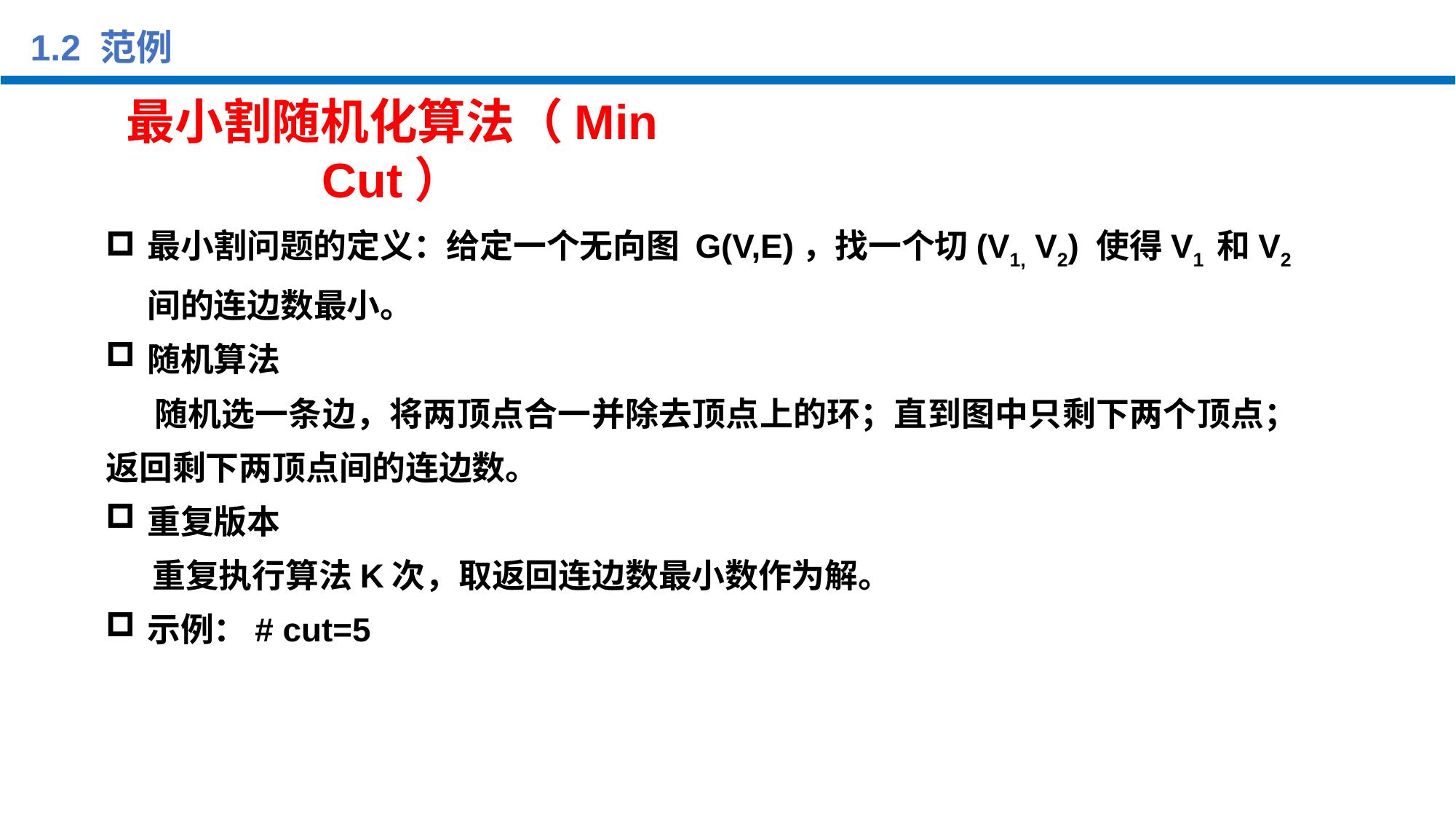

1.2 范例

最小割随机化算法（Min Cut）
最小割问题的定义：给定一个无向图 G(V,E)，找一个切(V1, V2) 使得V1 和V2间的连边数最小。
随机算法
     随机选一条边，将两顶点合一并除去顶点上的环；直到图中只剩下两个顶点；返回剩下两顶点间的连边数。
重复版本
     重复执行算法K次，取返回连边数最小数作为解。
示例：# cut=5